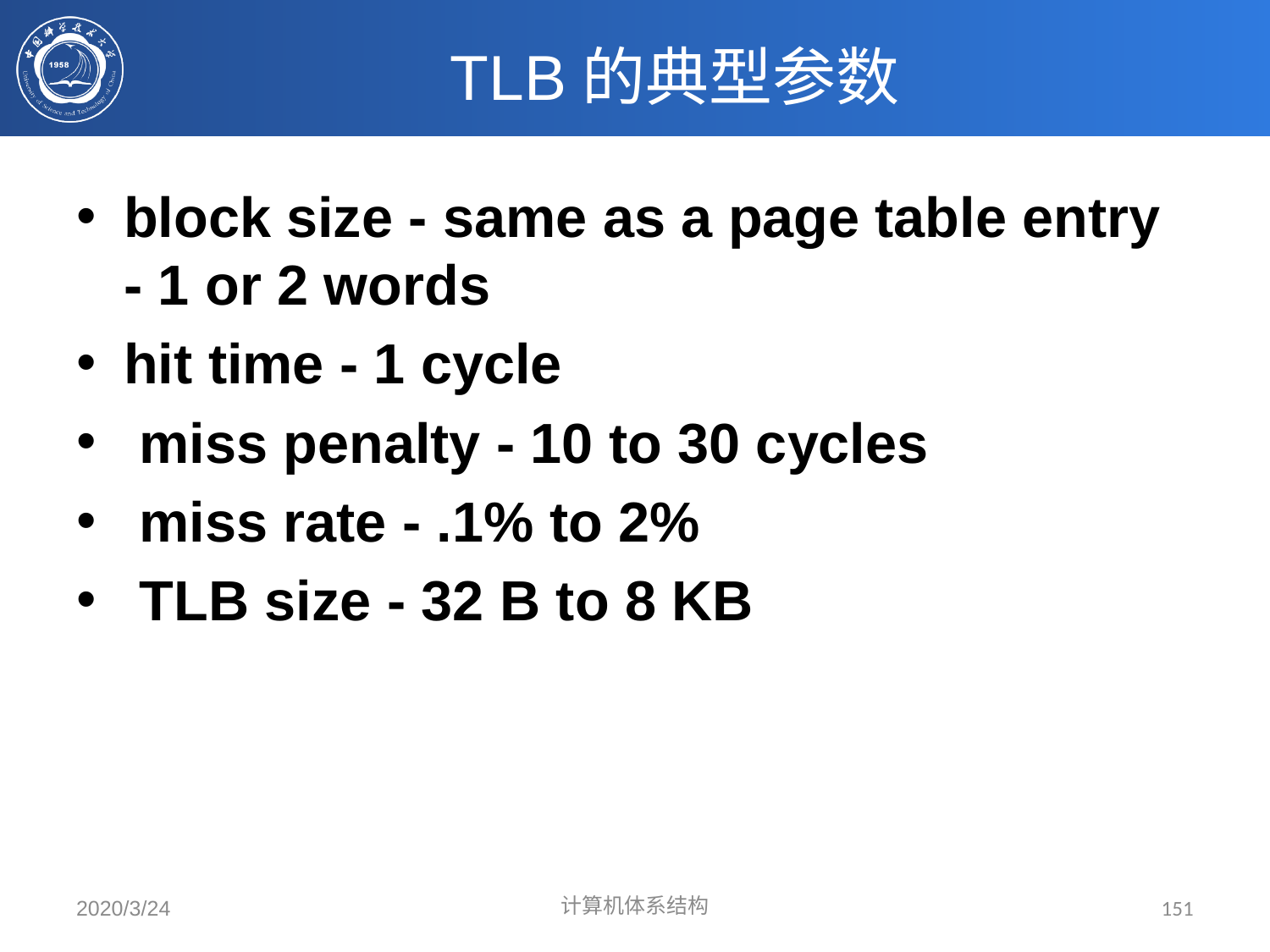

# TLB的典型参数
block size - same as a page table entry - 1 or 2 words
hit time - 1 cycle
 miss penalty - 10 to 30 cycles
 miss rate - .1% to 2%
 TLB size - 32 B to 8 KB

2020/3/24
计算机体系结构
151